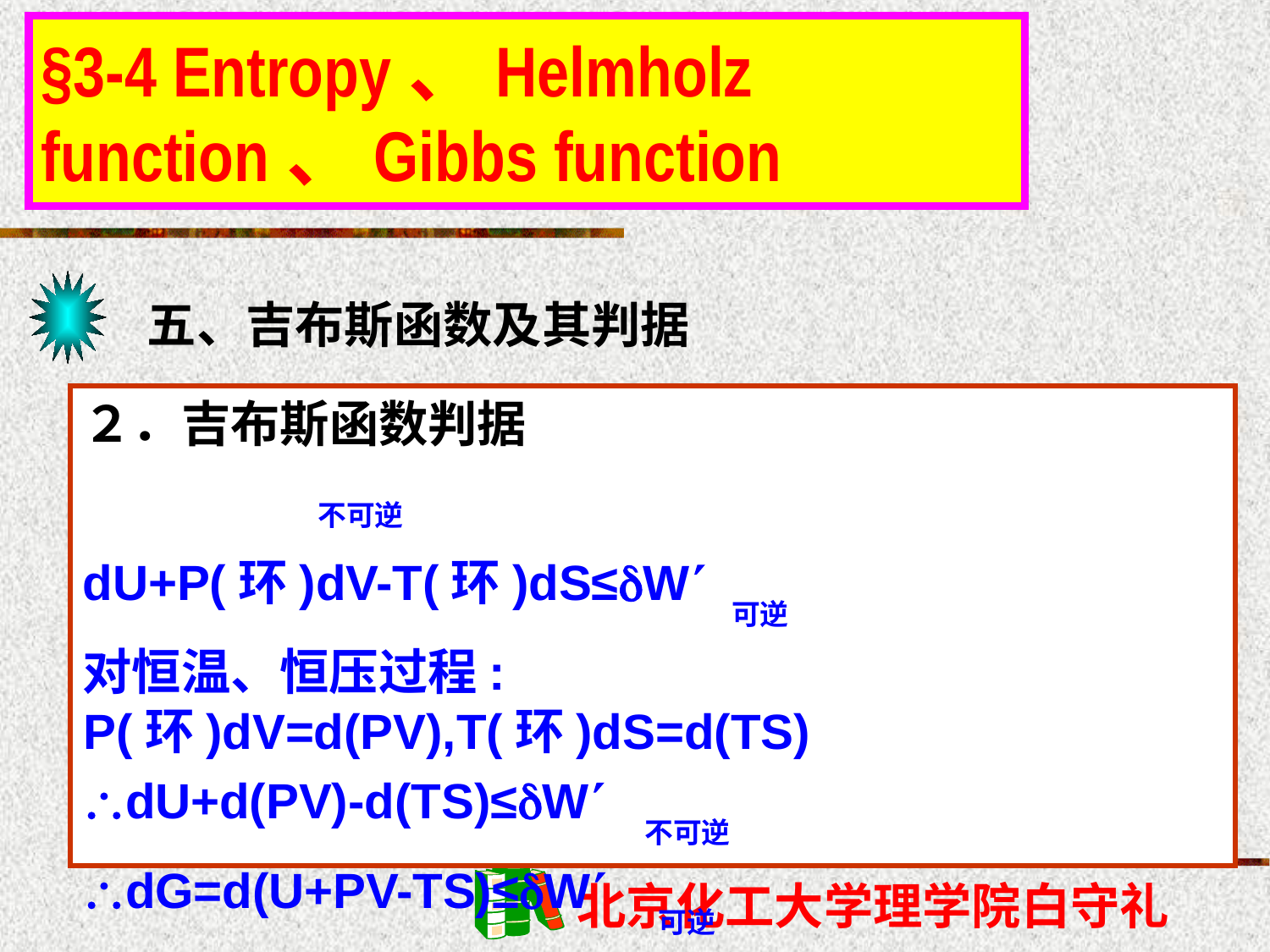

§3-4 Entropy、Helmholz function、Gibbs function

五、吉布斯函数及其判据
２．吉布斯函数判据
                                  不可逆
dU+P(环)dV-T(环)dS≤δW′ 可逆
对恒温、恒压过程: P(环)dV=d(PV),T(环)dS=d(TS)
∴dU+d(PV)-d(TS)≤δW′  不可逆
∴dG=d(U+PV-TS)≤δW′     可逆